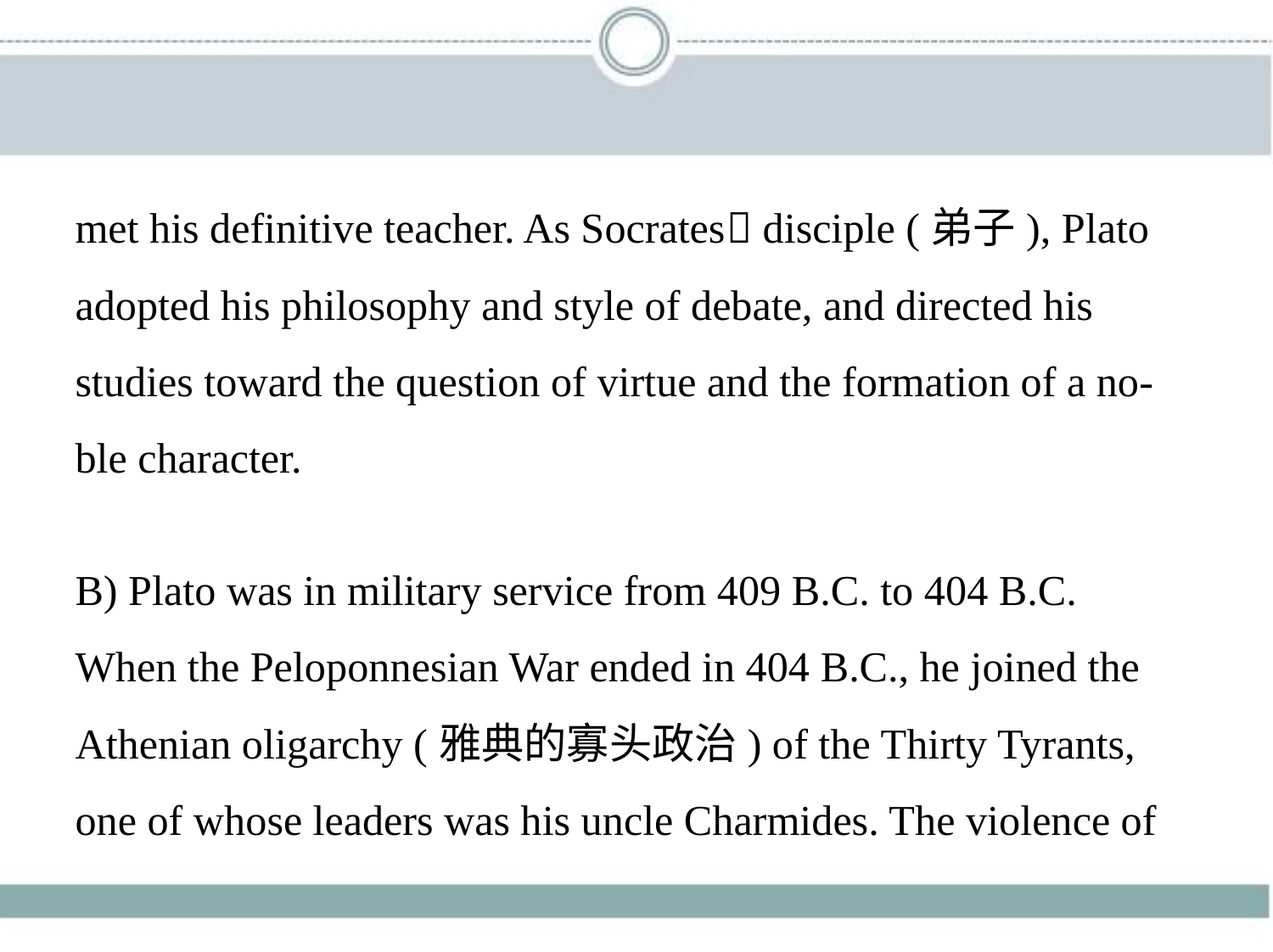

met his definitive teacher. As Socrates􀆳 disciple (弟子), Plato
adopted his philosophy and style of debate, and directed his
studies toward the question of virtue and the formation of a no-
ble character.
B) Plato was in military service from 409 B.C. to 404 B.C.
When the Peloponnesian War ended in 404 B.C., he joined the
Athenian oligarchy (雅典的寡头政治) of the Thirty Tyrants,
one of whose leaders was his uncle Charmides. The violence of